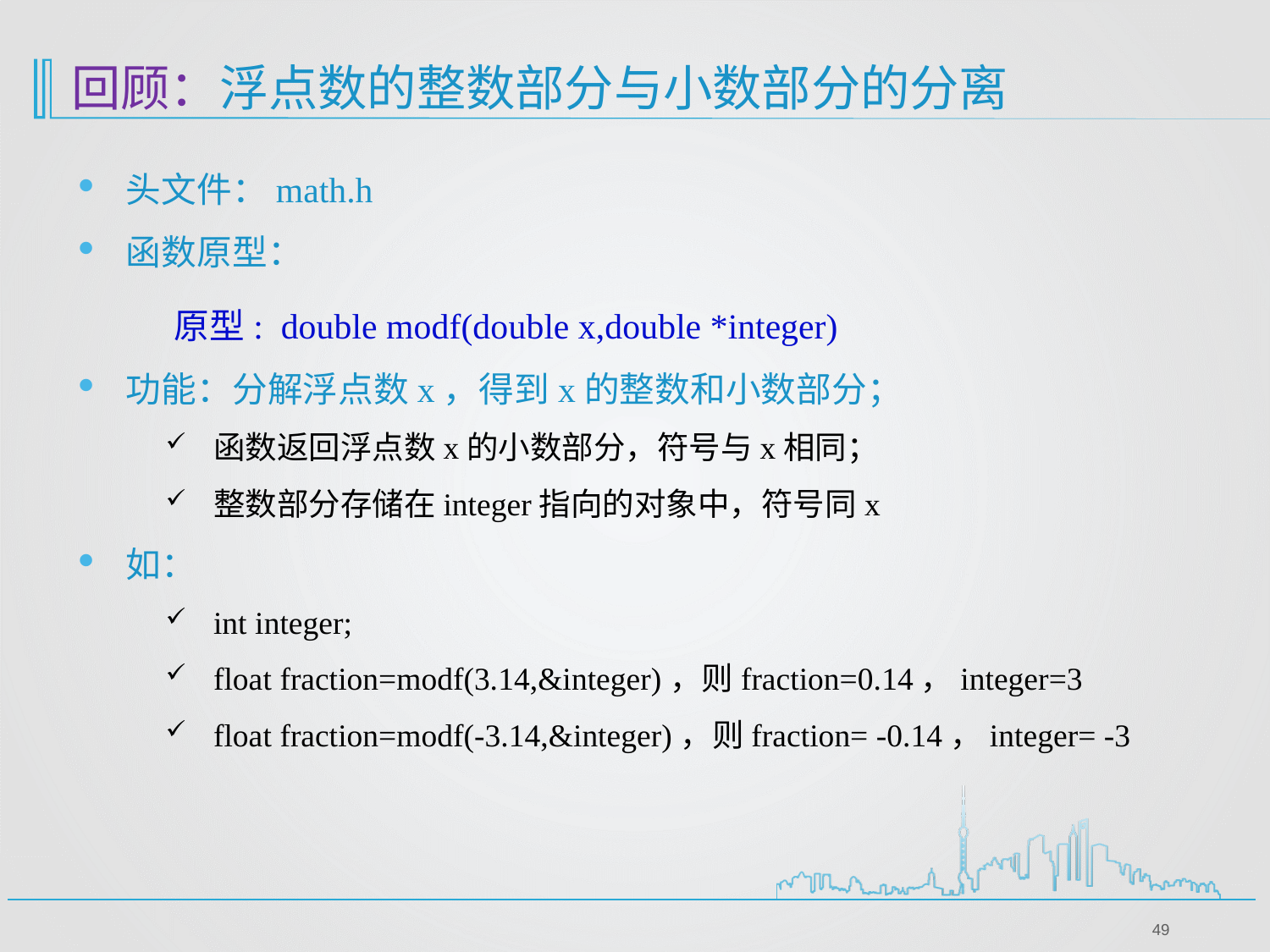

回顾：浮点数的整数部分与小数部分的分离
头文件：math.h
函数原型：
         原型:  double modf(double x,double *integer)
功能：分解浮点数x，得到x的整数和小数部分；
函数返回浮点数x的小数部分，符号与x相同；
整数部分存储在integer指向的对象中，符号同x
如：
int integer;
float fraction=modf(3.14,&integer)，则fraction=0.14，integer=3
float fraction=modf(-3.14,&integer)，则fraction= -0.14，integer= -3

49